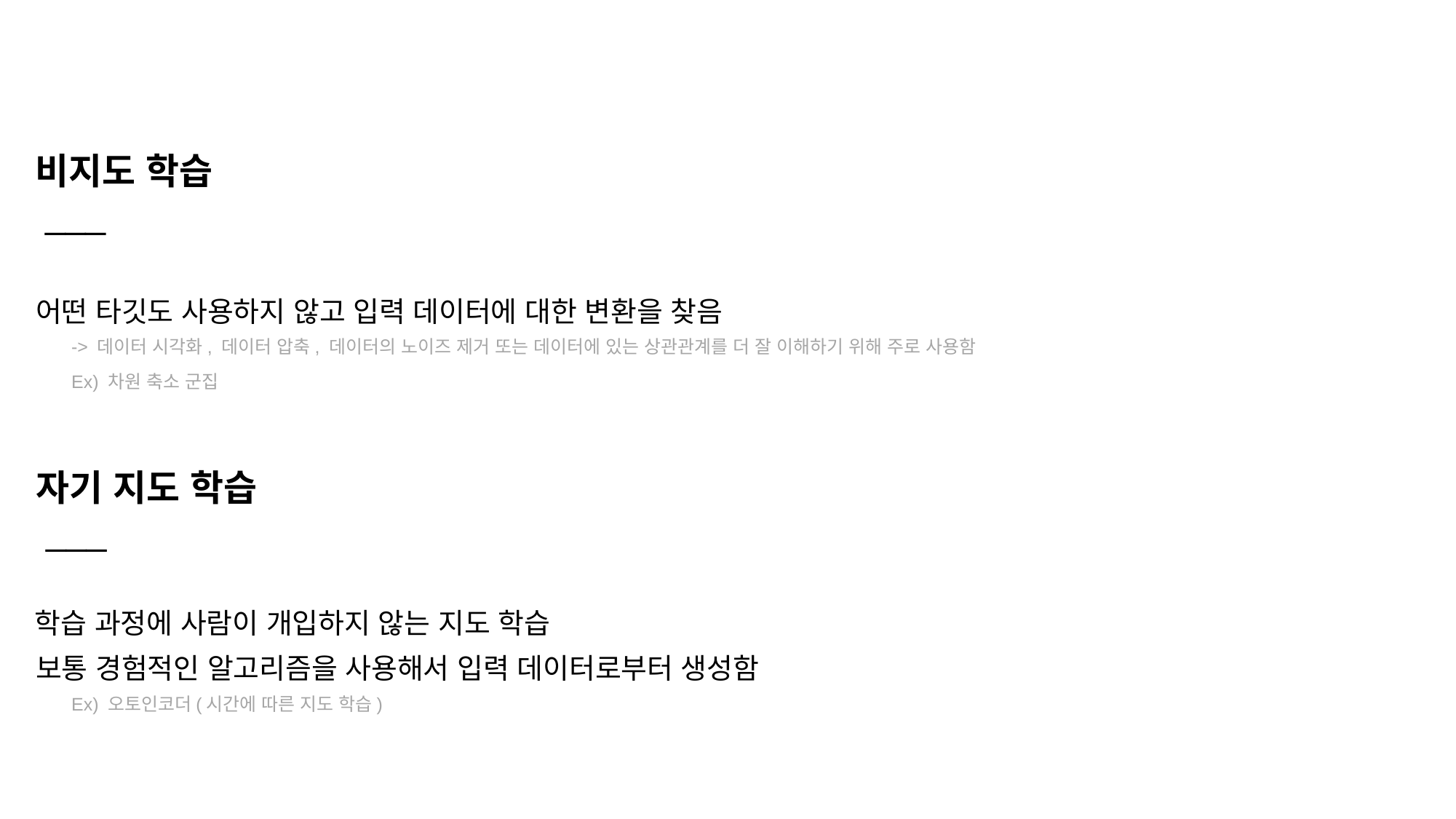

비지도 학습
 ___
어떤 타깃도 사용하지 않고 입력 데이터에 대한 변환을 찾음
-> 데이터 시각화, 데이터 압축, 데이터의 노이즈 제거 또는 데이터에 있는 상관관계를 더 잘 이해하기 위해 주로 사용함
Ex) 차원 축소 군집
자기 지도 학습
 ___
학습 과정에 사람이 개입하지 않는 지도 학습
보통 경험적인 알고리즘을 사용해서 입력 데이터로부터 생성함
Ex) 오토인코더(시간에 따른 지도 학습)